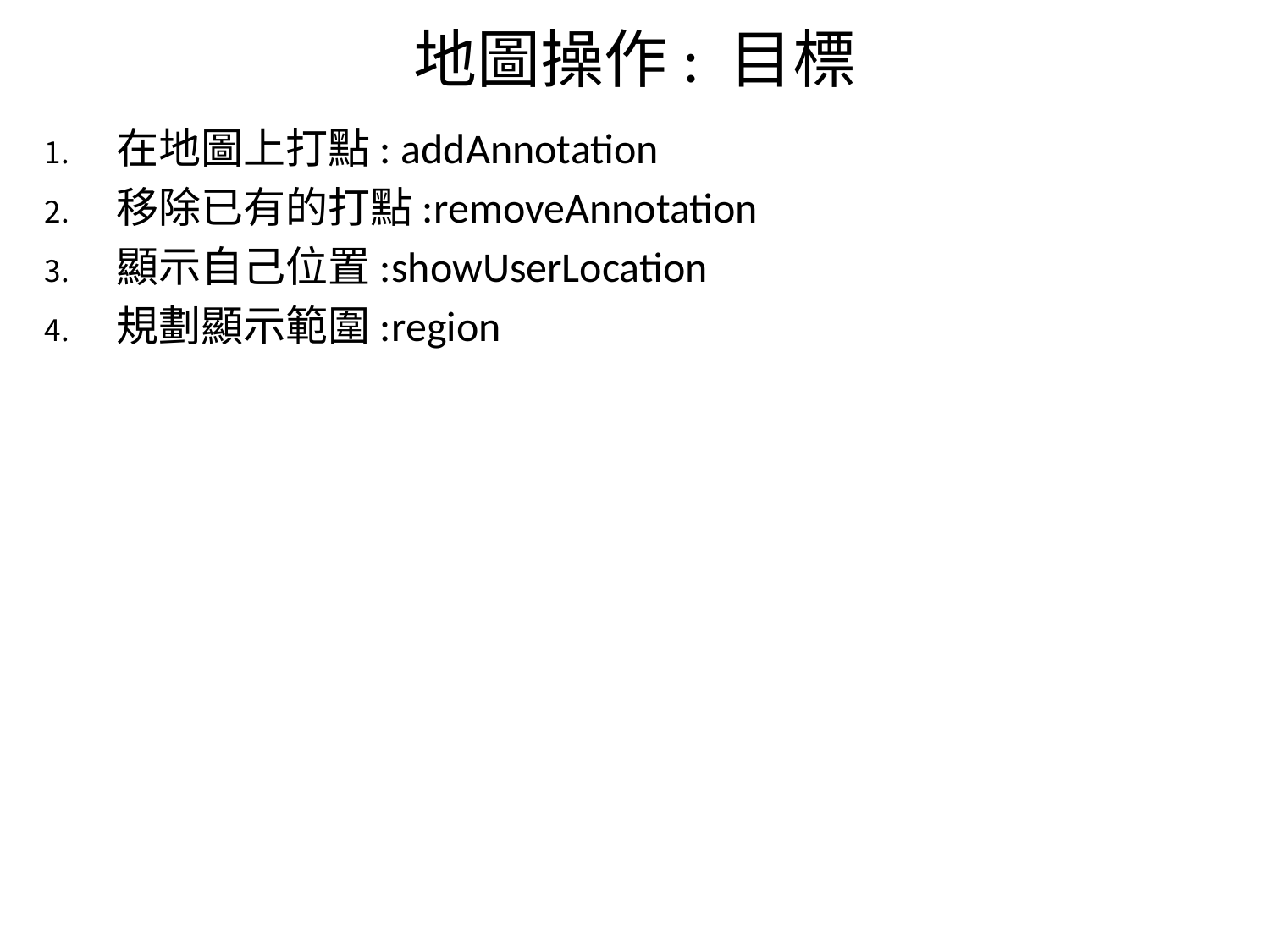

# 地圖操作: 目標
在地圖上打點: addAnnotation
移除已有的打點:removeAnnotation
顯示自己位置:showUserLocation
規劃顯示範圍:region